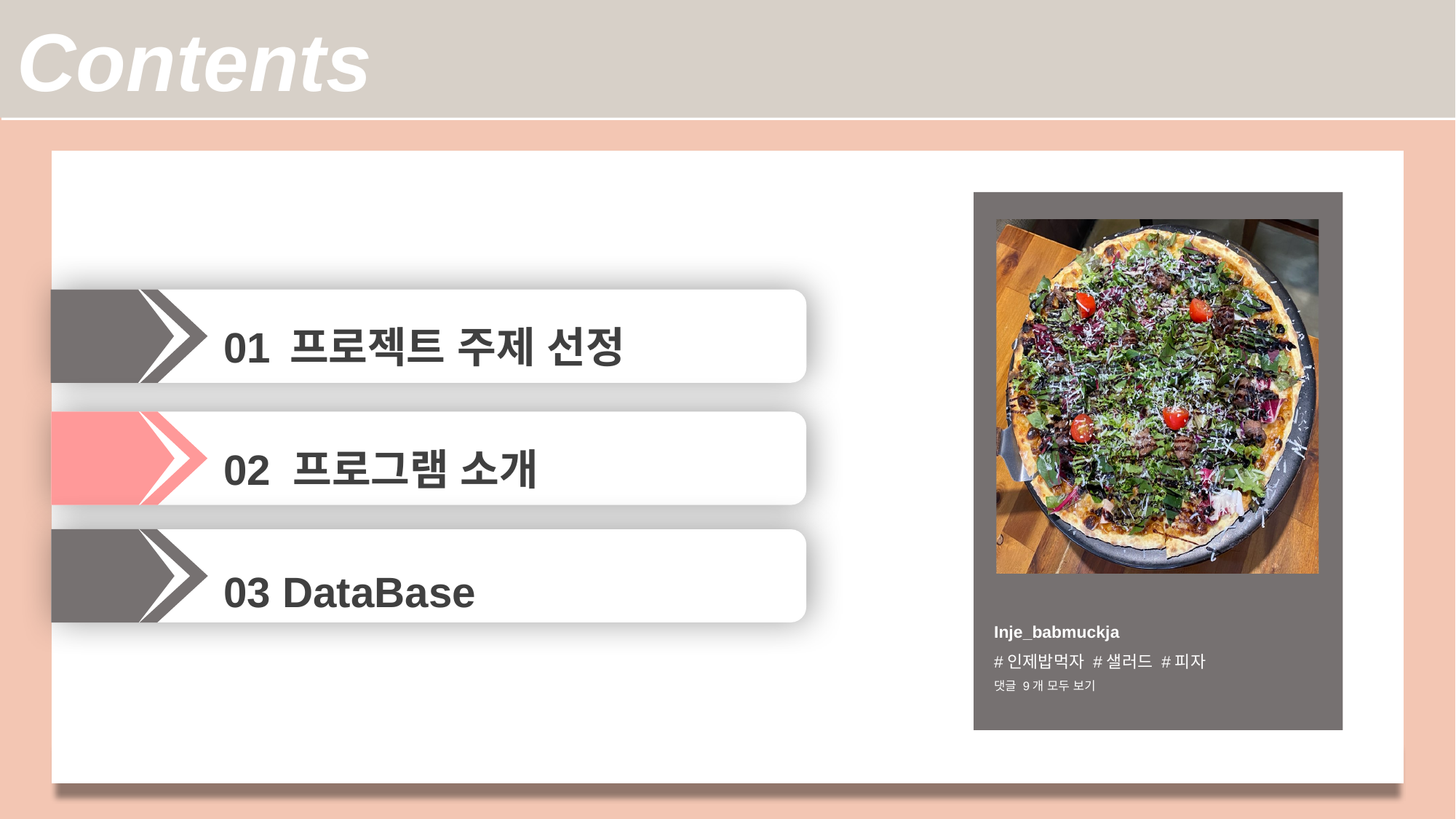

Contents

01 프로젝트 주제 선정

02 프로그램 소개

03 DataBase
Inje_babmuckja
#인제밥먹자 #샐러드 #피자
댓글 9개 모두 보기